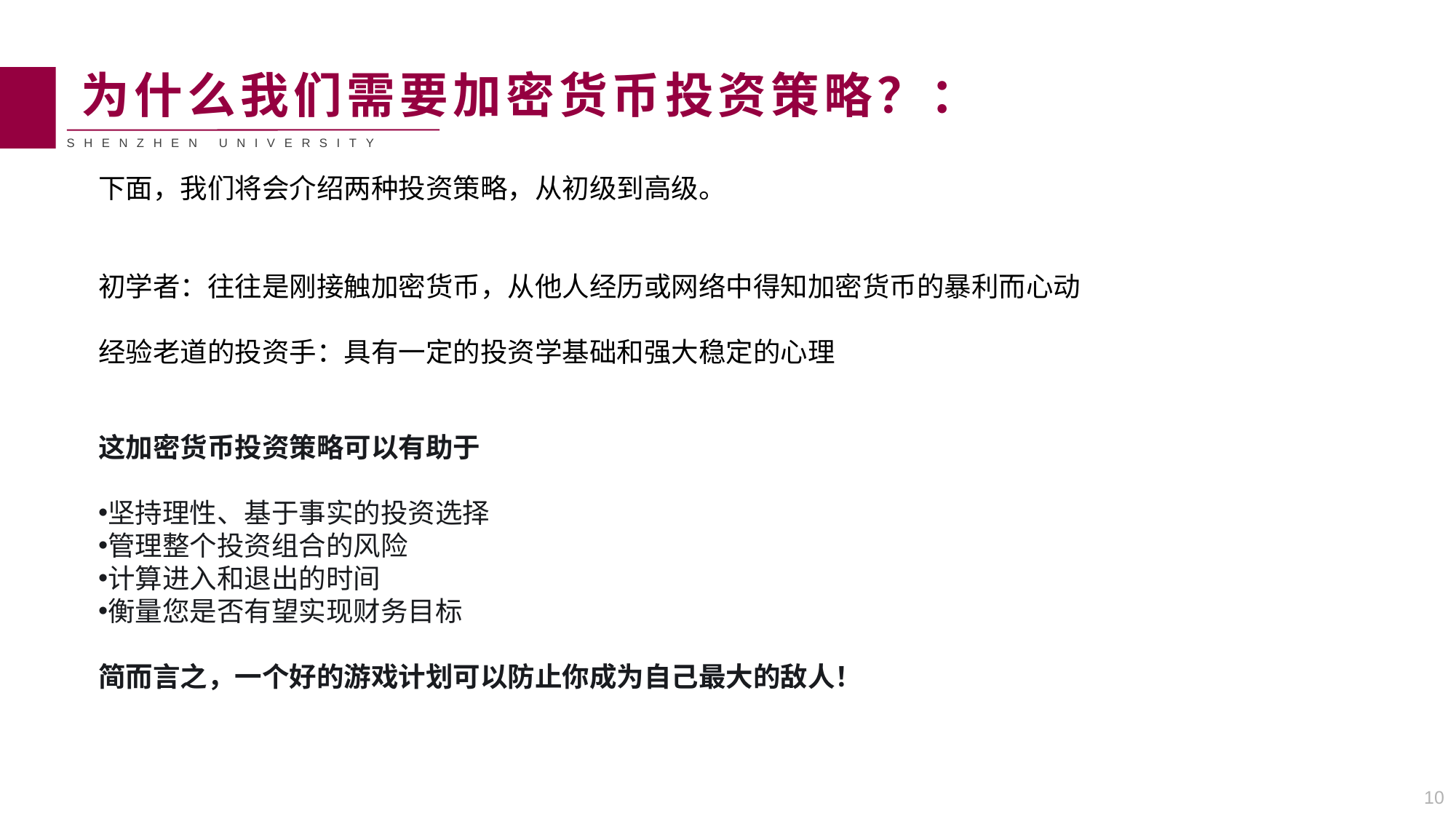

为什么我们需要加密货币投资策略？：
下面，我们将会介绍两种投资策略，从初级到高级。

初学者：往往是刚接触加密货币，从他人经历或网络中得知加密货币的暴利而心动

经验老道的投资手：具有一定的投资学基础和强大稳定的心理

这加密货币投资策略可以有助于

坚持理性、基于事实的投资选择
管理整个投资组合的风险
计算进入和退出的时间
衡量您是否有望实现财务目标

简而言之，一个好的游戏计划可以防止你成为自己最大的敌人！
10